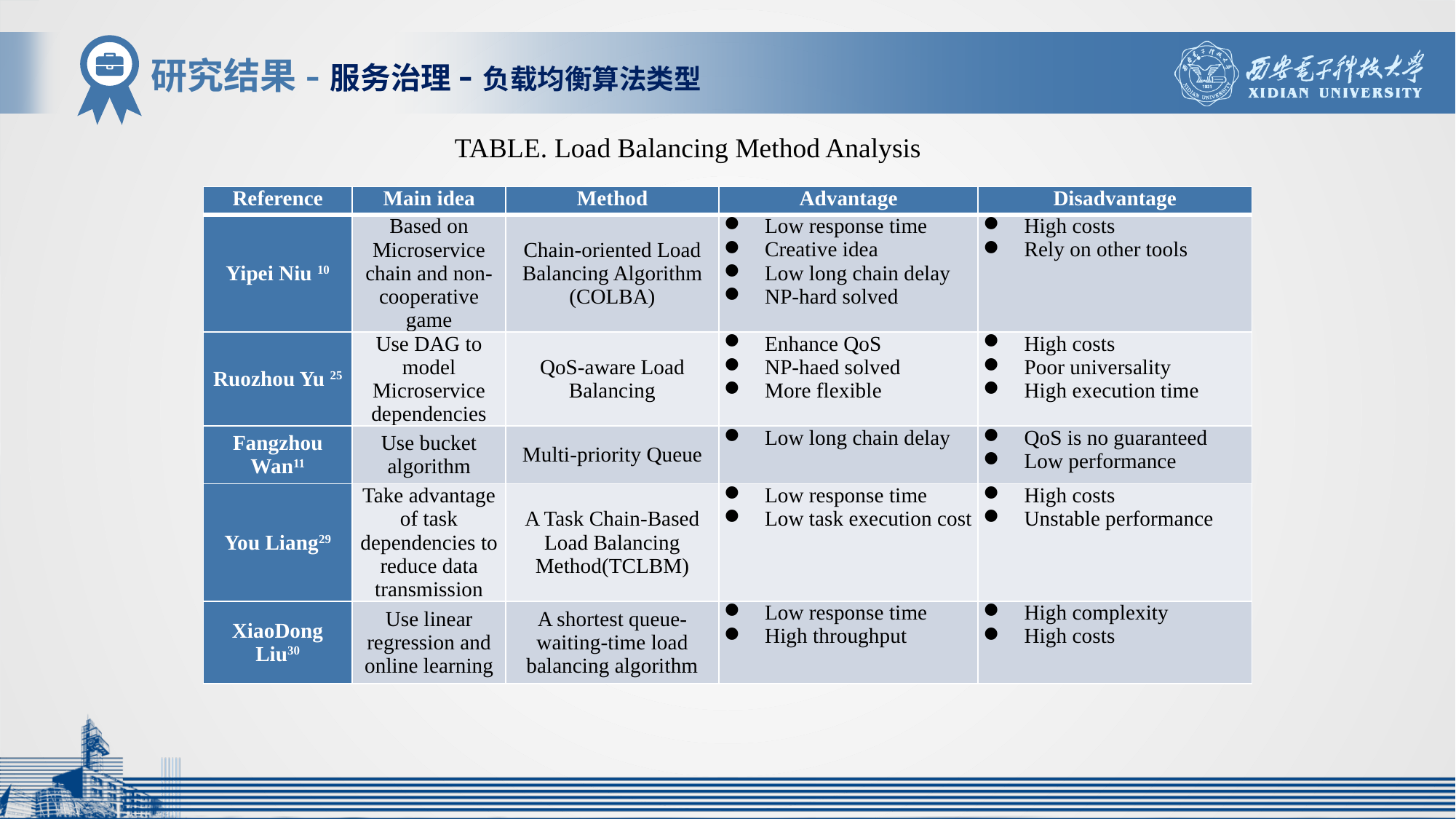

研究结果-服务治理-负载均衡算法类型

TABLE. Load Balancing Method Analysis
| Reference | Main idea | Method | Advantage | Disadvantage |
| --- | --- | --- | --- | --- |
| Yipei Niu 10 | Based on Microservice chain and non-cooperative game | Chain-oriented Load Balancing Algorithm (COLBA) | Low response time Creative idea Low long chain delay NP-hard solved | High costs Rely on other tools |
| Ruozhou Yu 25 | Use DAG to model Microservice dependencies | QoS-aware Load Balancing | Enhance QoS NP-haed solved More flexible | High costs Poor universality High execution time |
| Fangzhou Wan11 | Use bucket algorithm | Multi-priority Queue | Low long chain delay | QoS is no guaranteed Low performance |
| You Liang29 | Take advantage of task dependencies to reduce data transmission | A Task Chain-Based Load Balancing Method(TCLBM) | Low response time Low task execution cost | High costs Unstable performance |
| XiaoDong Liu30 | Use linear regression and online learning | A shortest queue-waiting-time load balancing algorithm | Low response time High throughput | High complexity High costs |